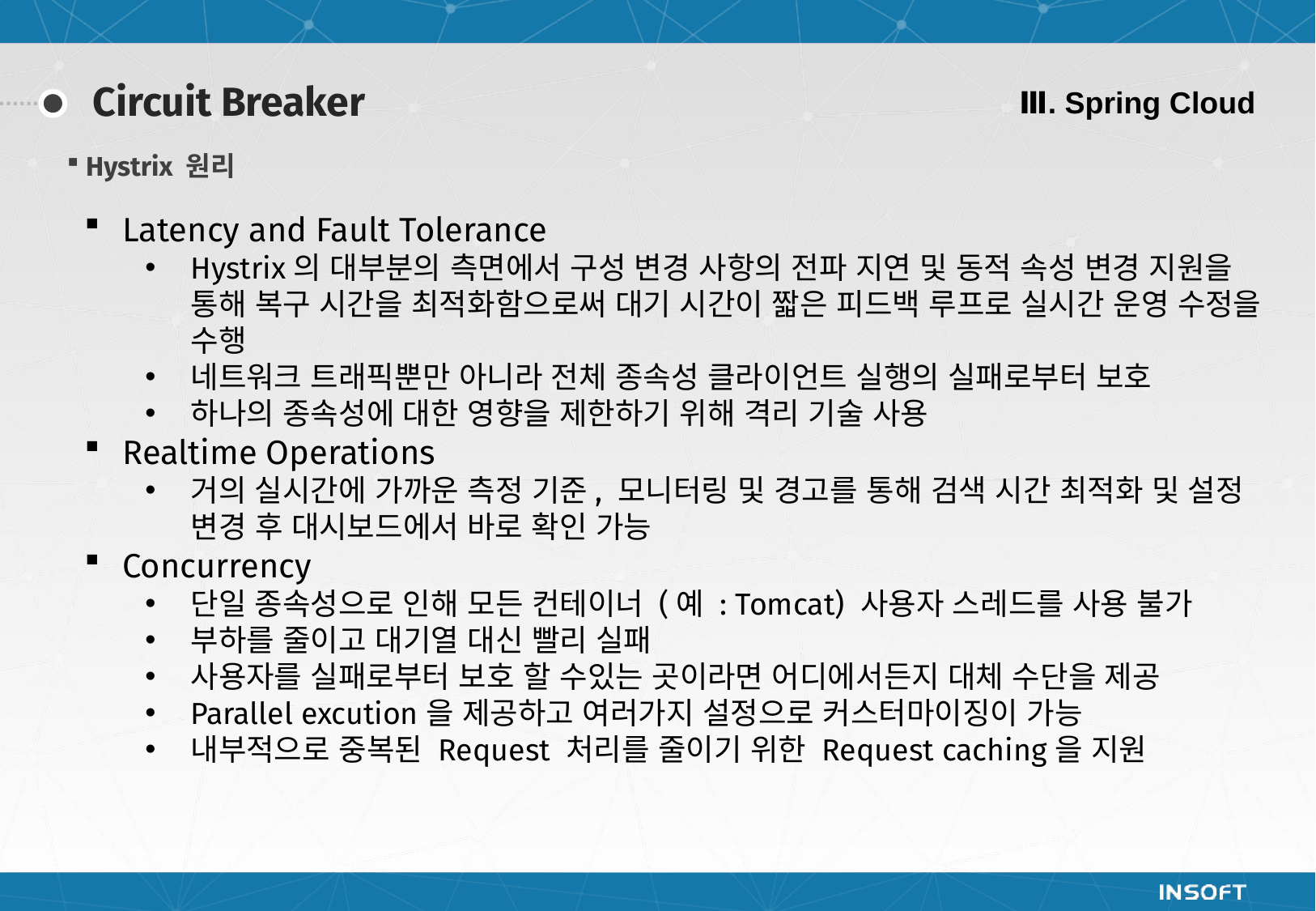

Ⅲ. Spring Cloud
Circuit Breaker

Hystrix 원리
Latency and Fault Tolerance
Hystrix의 대부분의 측면에서 구성 변경 사항의 전파 지연 및 동적 속성 변경 지원을 통해 복구 시간을 최적화함으로써 대기 시간이 짧은 피드백 루프로 실시간 운영 수정을 수행
네트워크 트래픽뿐만 아니라 전체 종속성 클라이언트 실행의 실패로부터 보호
하나의 종속성에 대한 영향을 제한하기 위해 격리 기술 사용
Realtime Operations
거의 실시간에 가까운 측정 기준, 모니터링 및 경고를 통해 검색 시간 최적화 및 설정 변경 후 대시보드에서 바로 확인 가능
Concurrency
단일 종속성으로 인해 모든 컨테이너 (예 : Tomcat) 사용자 스레드를 사용 불가
부하를 줄이고 대기열 대신 빨리 실패
사용자를 실패로부터 보호 할 수있는 곳이라면 어디에서든지 대체 수단을 제공
Parallel excution을 제공하고 여러가지 설정으로 커스터마이징이 가능
내부적으로 중복된 Request 처리를 줄이기 위한 Request caching을 지원